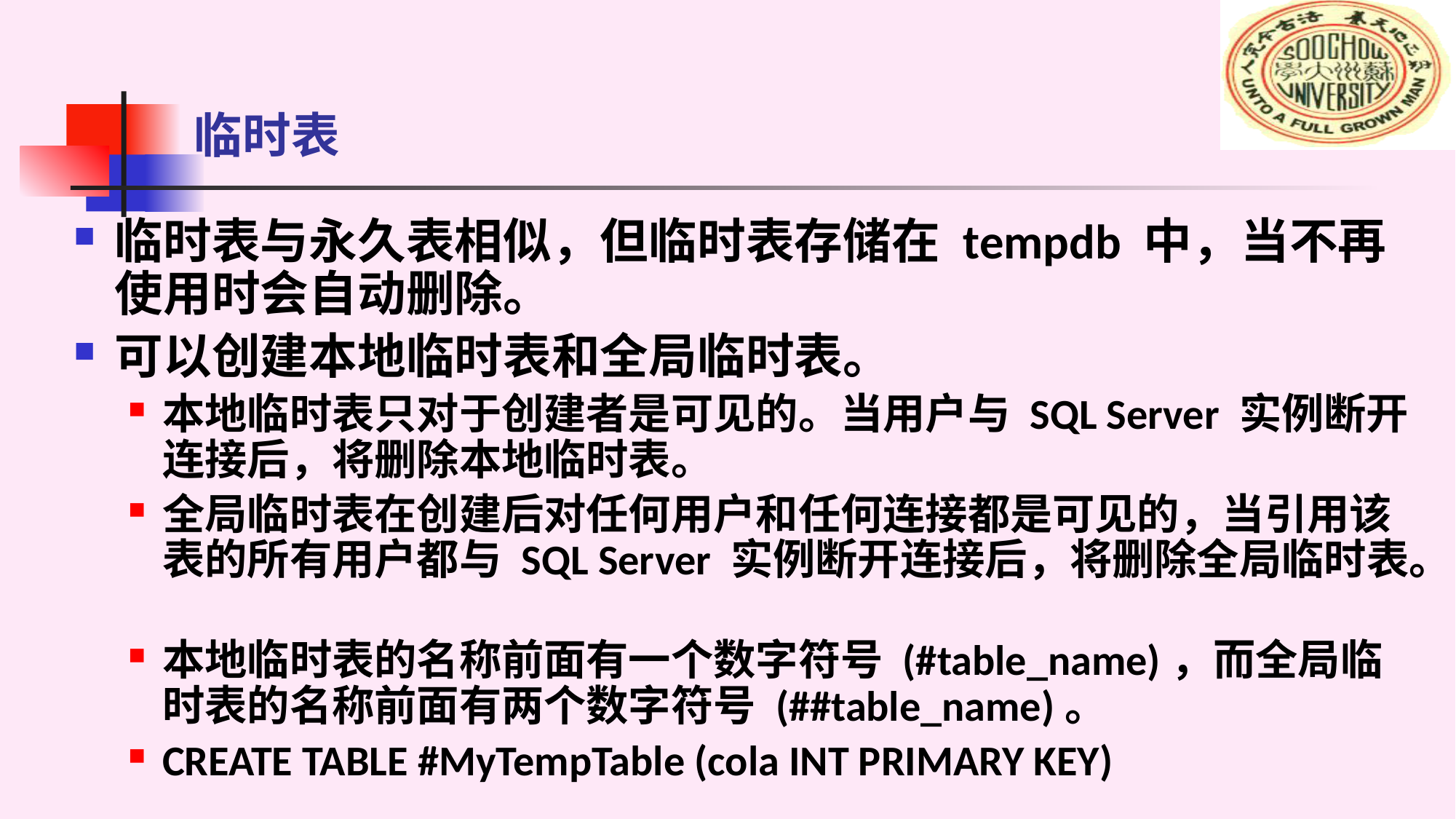

# 临时表
临时表与永久表相似，但临时表存储在 tempdb 中，当不再使用时会自动删除。
可以创建本地临时表和全局临时表。
本地临时表只对于创建者是可见的。当用户与 SQL Server 实例断开连接后，将删除本地临时表。
全局临时表在创建后对任何用户和任何连接都是可见的，当引用该表的所有用户都与 SQL Server 实例断开连接后，将删除全局临时表。
本地临时表的名称前面有一个数字符号 (#table_name)，而全局临时表的名称前面有两个数字符号 (##table_name)。
CREATE TABLE #MyTempTable (cola INT PRIMARY KEY)